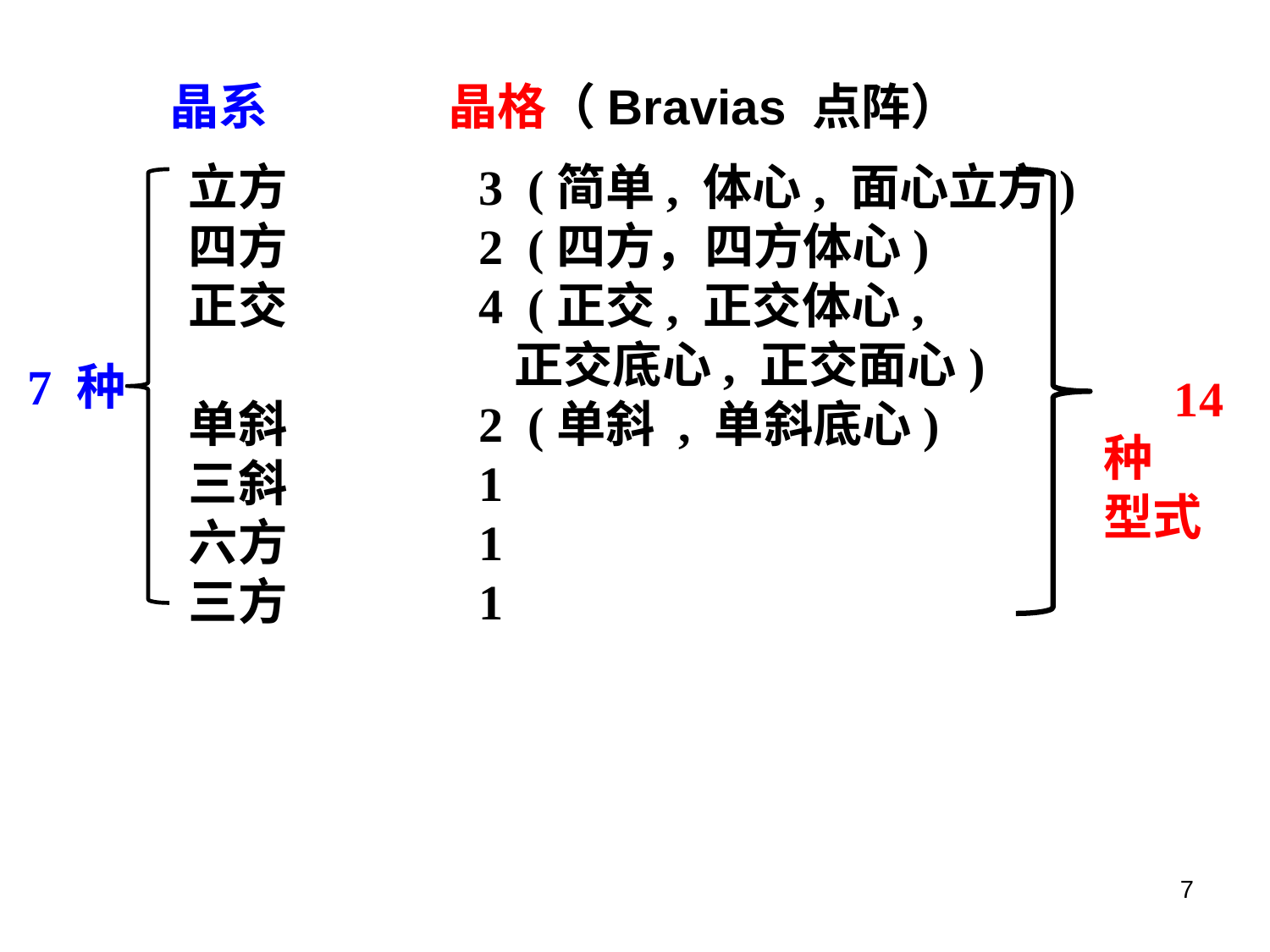

晶系                晶格（Bravias 点阵）
         立方                3  (简单, 体心, 面心立方)
         四方                2  (四方，四方体心)
         正交                4  (正交, 正交体心,
                                      正交底心, 正交面心)
         单斜                2  (单斜 , 单斜底心)
         三斜                1
         六方                1
         三方                1

 7 种
 14 种
型式
7